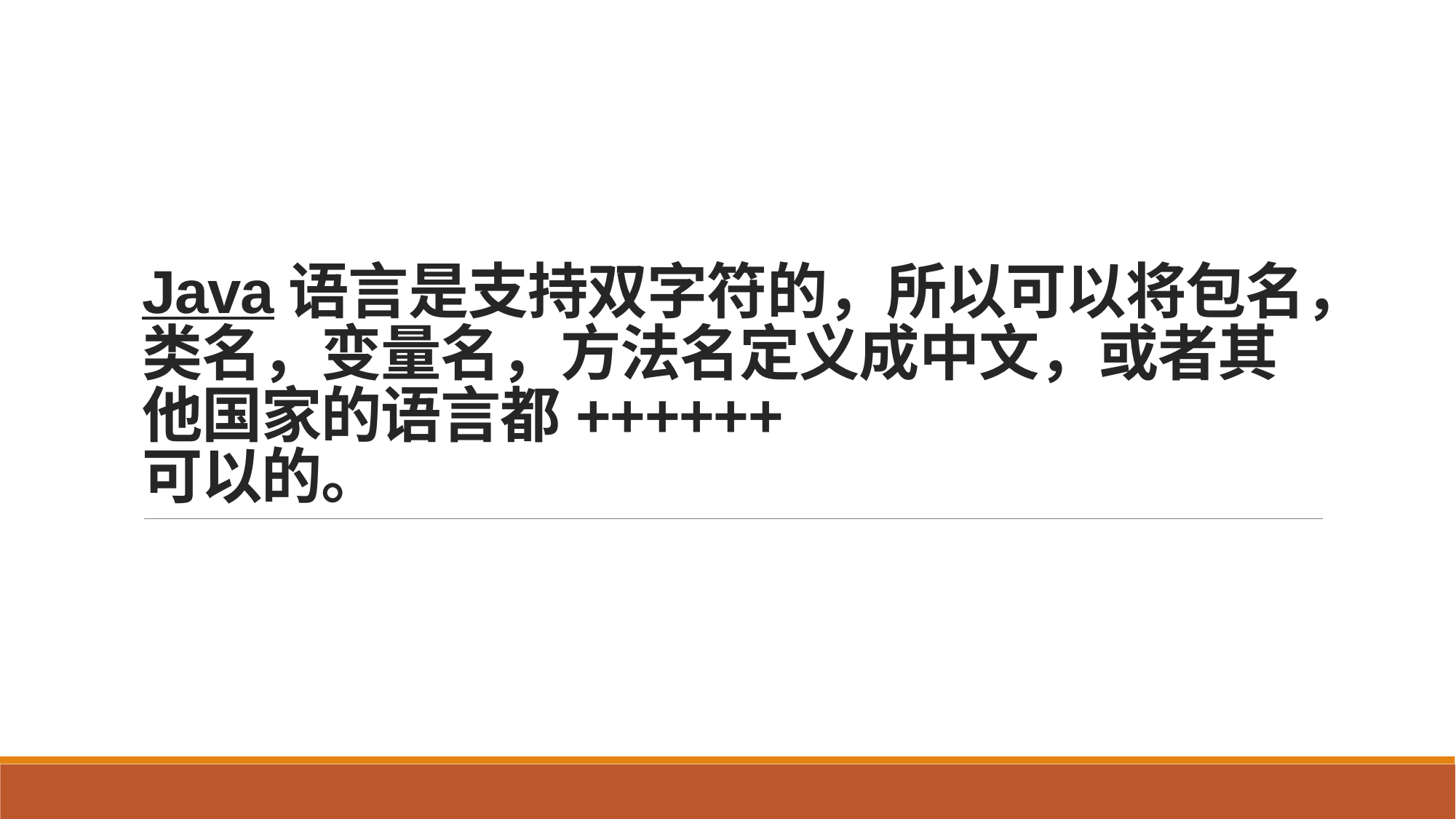

# Java语言是支持双字符的，所以可以将包名，类名，变量名，方法名定义成中文，或者其他国家的语言都++++++ 可以的。